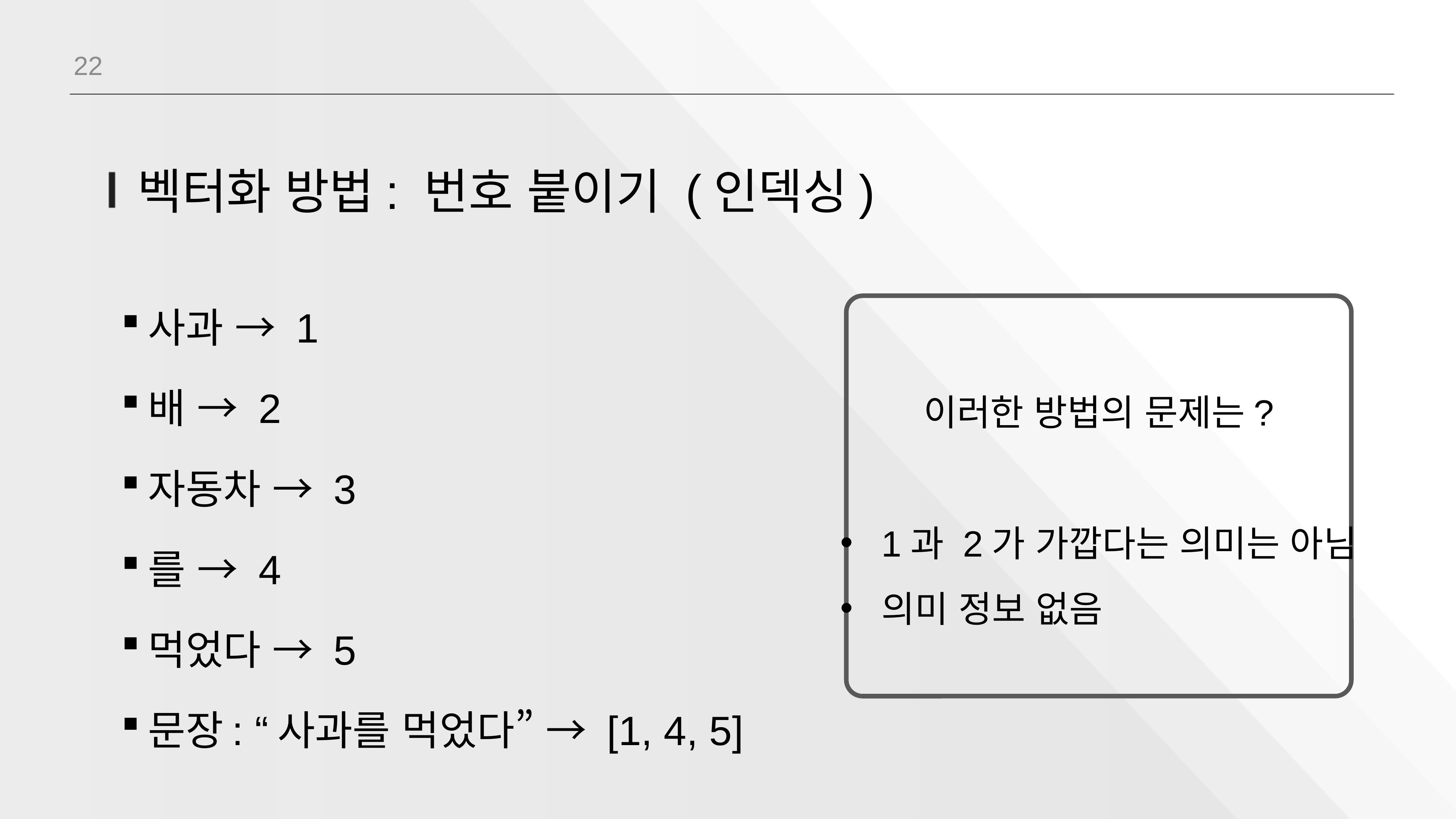

22
# 벡터화 방법: 번호 붙이기 (인덱싱)
사과 → 1
배 → 2
자동차 → 3
를 → 4
먹었다 → 5
문장: “사과를 먹었다” → [1, 4, 5]

이러한 방법의 문제는?

1과 2가 가깝다는 의미는 아님
의미 정보 없음